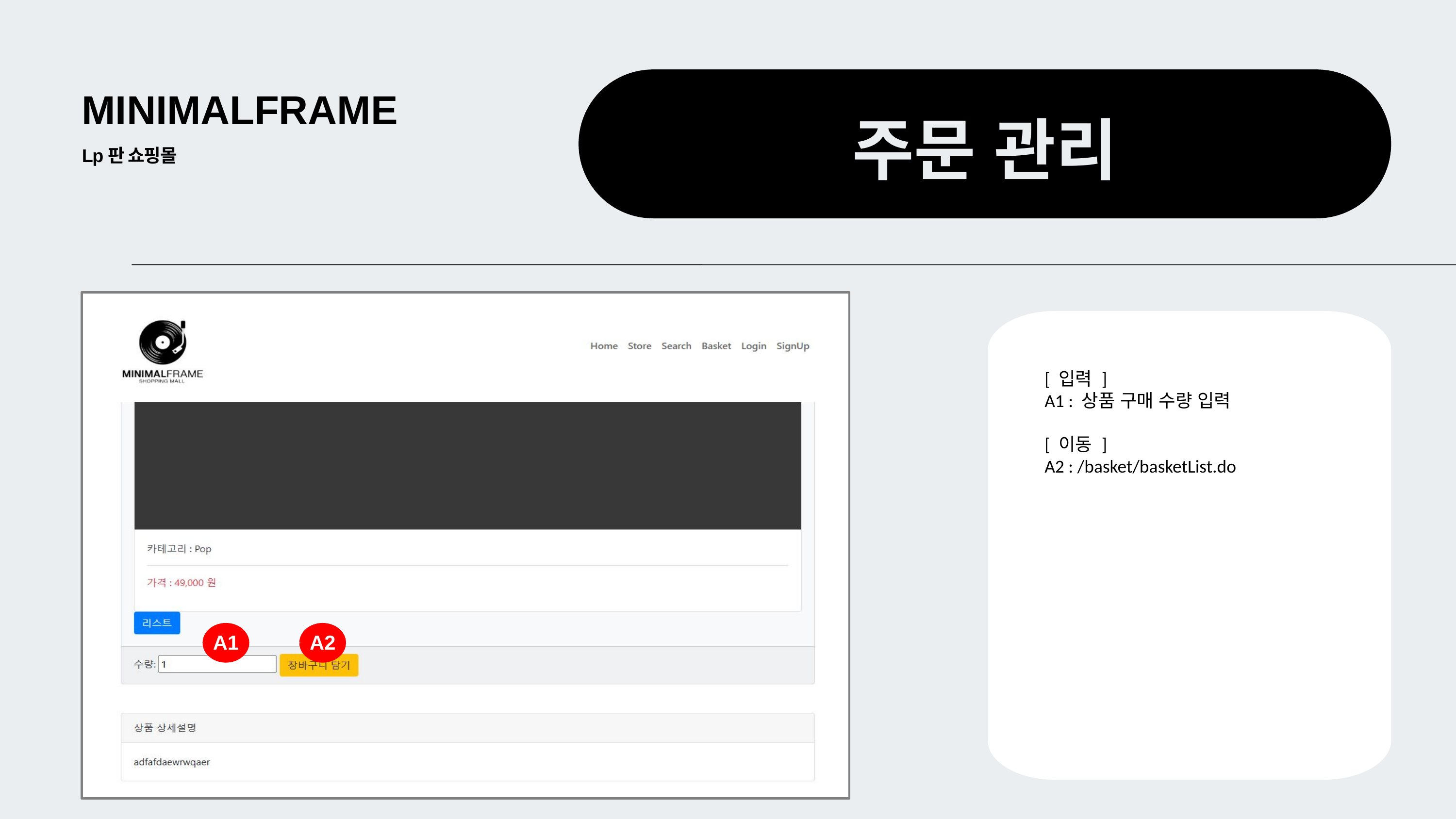

MINIMALFRAME
주문 관리
Lp판 쇼핑몰

[ 입력 ]
A1 : 상품 구매 수량 입력

[ 이동 ]
A2 : /basket/basketList.do

A1

A2